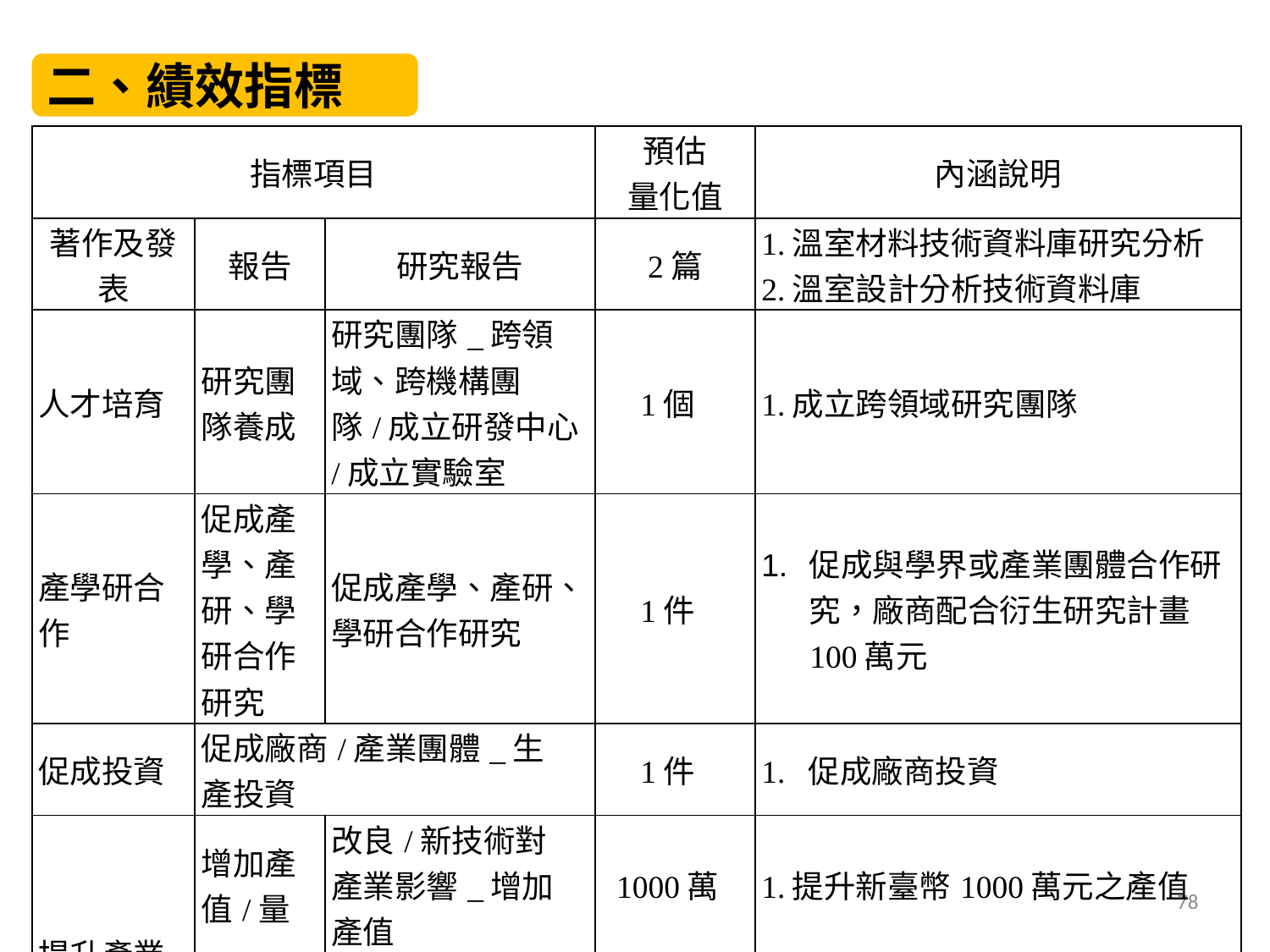

二、績效指標
| 指標項目 |  |  | 預估 量化值 | 內涵說明 |
| --- | --- | --- | --- | --- |
| 著作及發表 | 報告 | 研究報告 | 2篇 | 1.溫室材料技術資料庫研究分析 2.溫室設計分析技術資料庫 |
| 人才培育 | 研究團隊養成 | 研究團隊\_跨領域、跨機構團隊/成立研發中心/成立實驗室 | 1個 | 1.成立跨領域研究團隊 |
| 產學研合作 | 促成產學、產研、學研合作研究 | 促成產學、產研、學研合作研究 | 1件 | 促成與學界或產業團體合作研究，廠商配合衍生研究計畫 100萬元 |
| 促成投資 | 促成廠商/產業團體\_生產投資 |  | 1件 | 1. 促成廠商投資 |
| 提升產業環境 | 增加產值/量 | 改良/新技術對產業影響\_增加產值 | 1000萬 | 1.提升新臺幣1000萬元之產值 |
|  | 降低成本 | 改良/新技術對產業影響\_降低成本(包含省工…等) | 100萬 | 1.協助產業降低成本約新臺幣100萬元 |
78